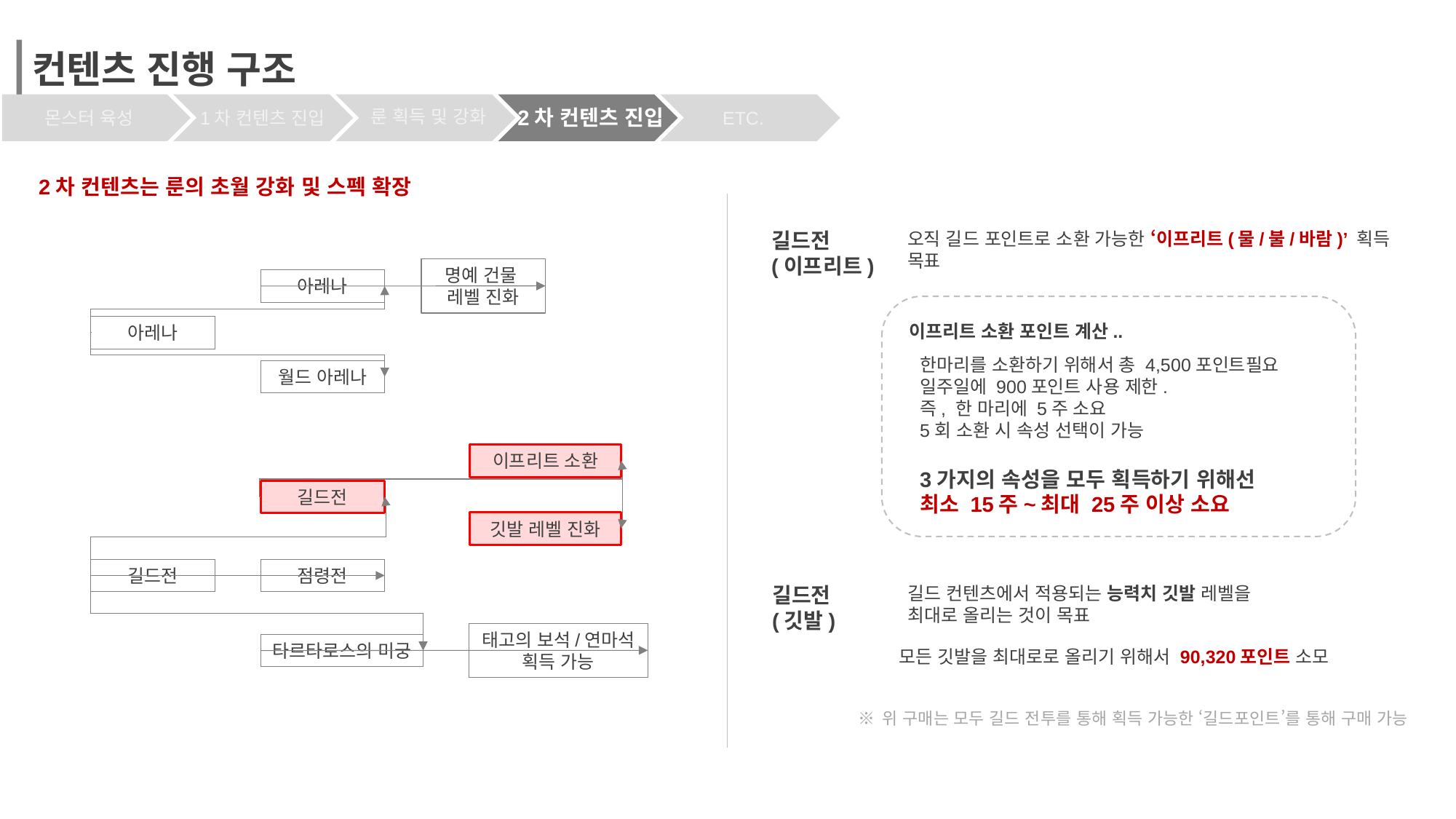

컨텐츠 진행 구조

2차 컨텐츠 진입
룬 획득 및 강화
ETC.
몬스터 육성
1차 컨텐츠 진입
2차 컨텐츠는 룬의 초월 강화 및 스펙 확장
길드전
(이프리트)
오직 길드 포인트로 소환 가능한 ‘이프리트(물/불/바람)’ 획득 목표
명예 건물
레벨 진화
아레나
아레나
월드 아레나

이프리트 소환 포인트 계산..
한마리를 소환하기 위해서 총 4,500포인트필요
일주일에 900포인트 사용 제한.
즉, 한 마리에 5주 소요
5회 소환 시 속성 선택이 가능

3가지의 속성을 모두 획득하기 위해선
최소 15주~최대 25주 이상 소요
이프리트 소환
길드전
깃발 레벨 진화
길드전
점령전
태고의 보석/연마석 획득 가능
타르타로스의 미궁
길드전
(깃발)
길드 컨텐츠에서 적용되는 능력치 깃발 레벨을
최대로 올리는 것이 목표
모든 깃발을 최대로로 올리기 위해서 90,320포인트 소모
※ 위 구매는 모두 길드 전투를 통해 획득 가능한 ‘길드포인트’를 통해 구매 가능